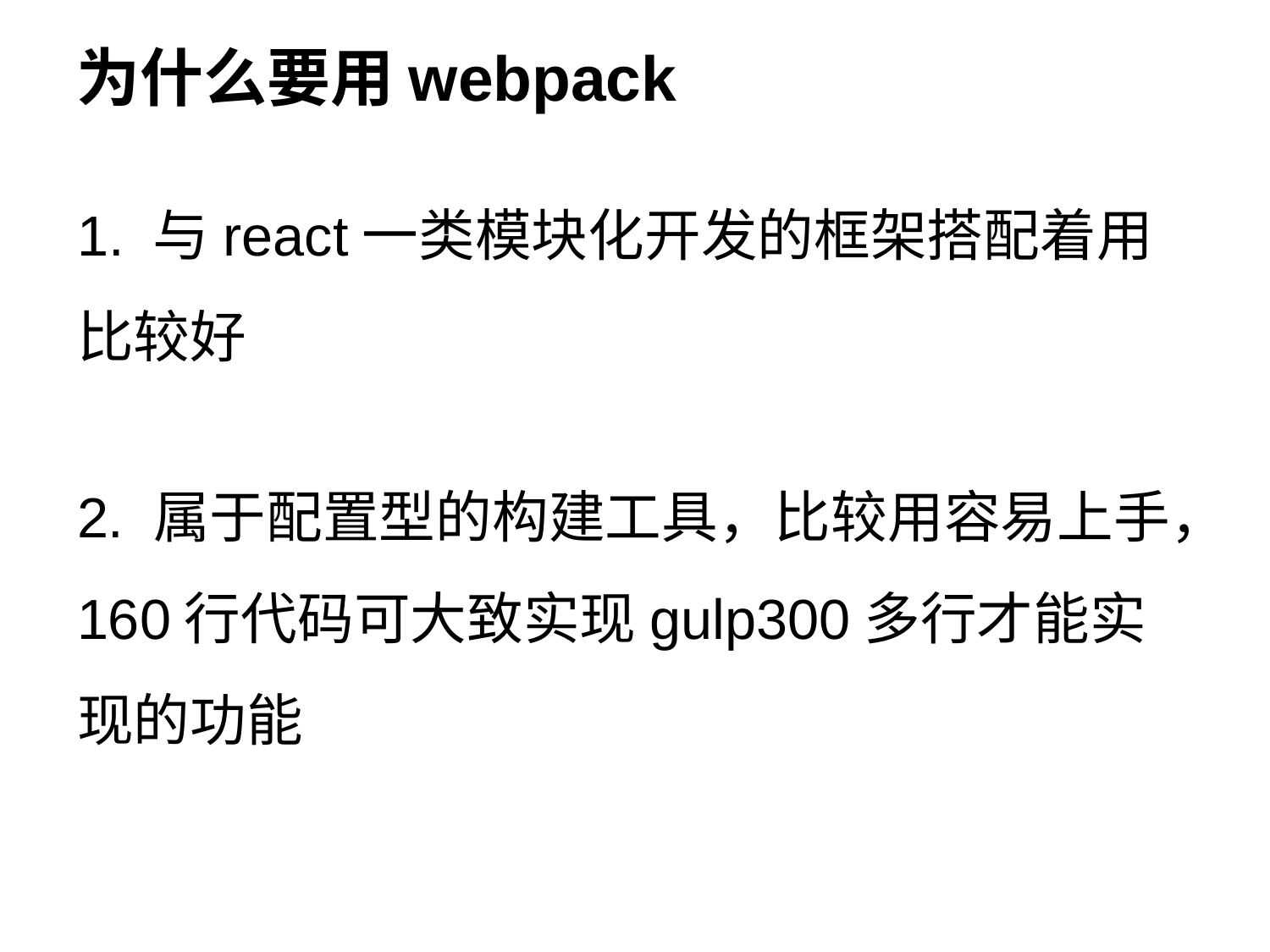

# 为什么要用webpack
1. 与react一类模块化开发的框架搭配着用比较好
2. 属于配置型的构建工具，比较用容易上手，160行代码可大致实现gulp300多行才能实现的功能